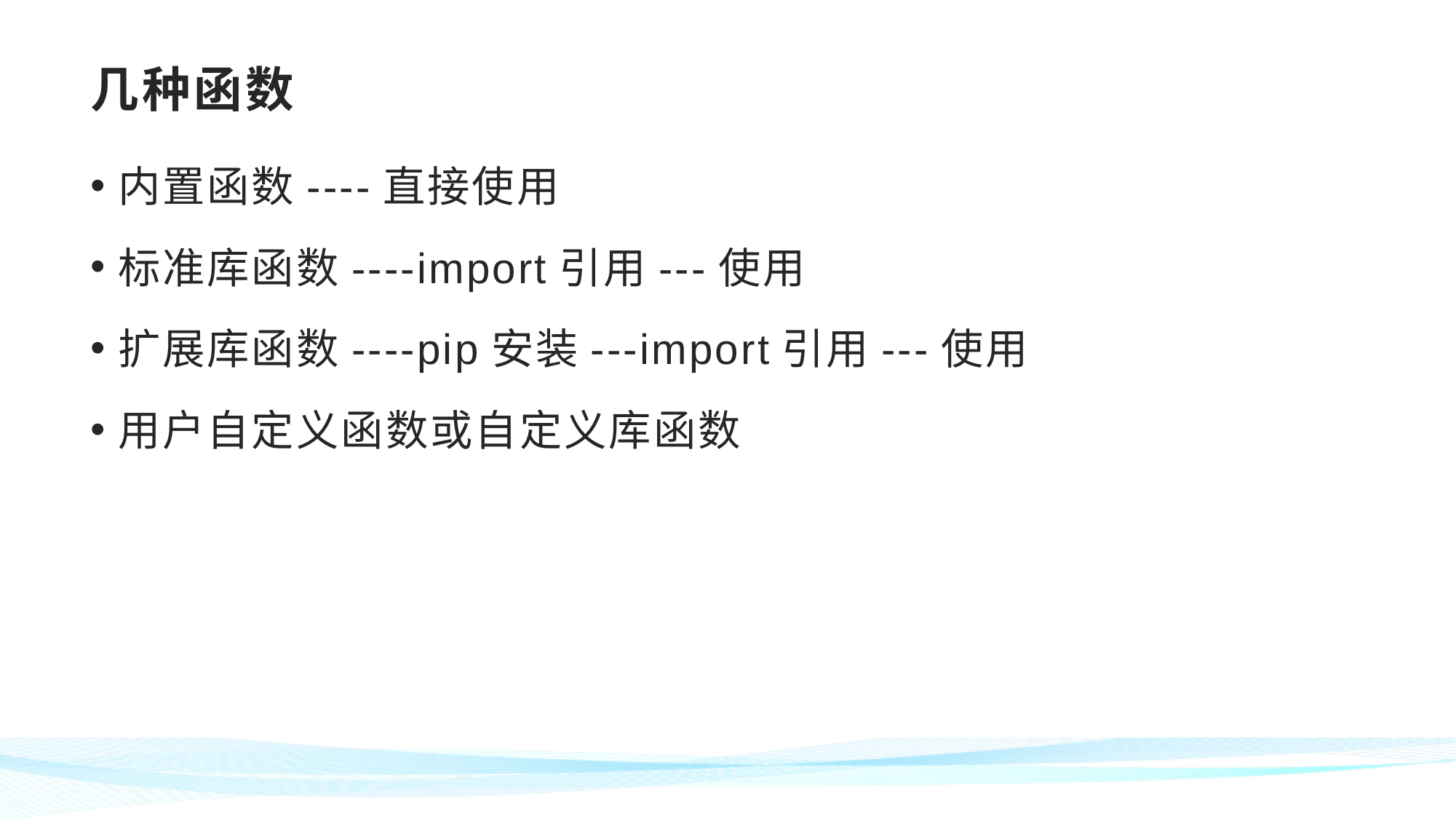

# 几种函数
内置函数----直接使用
标准库函数----import引用---使用
扩展库函数----pip安装---import引用---使用
用户自定义函数或自定义库函数